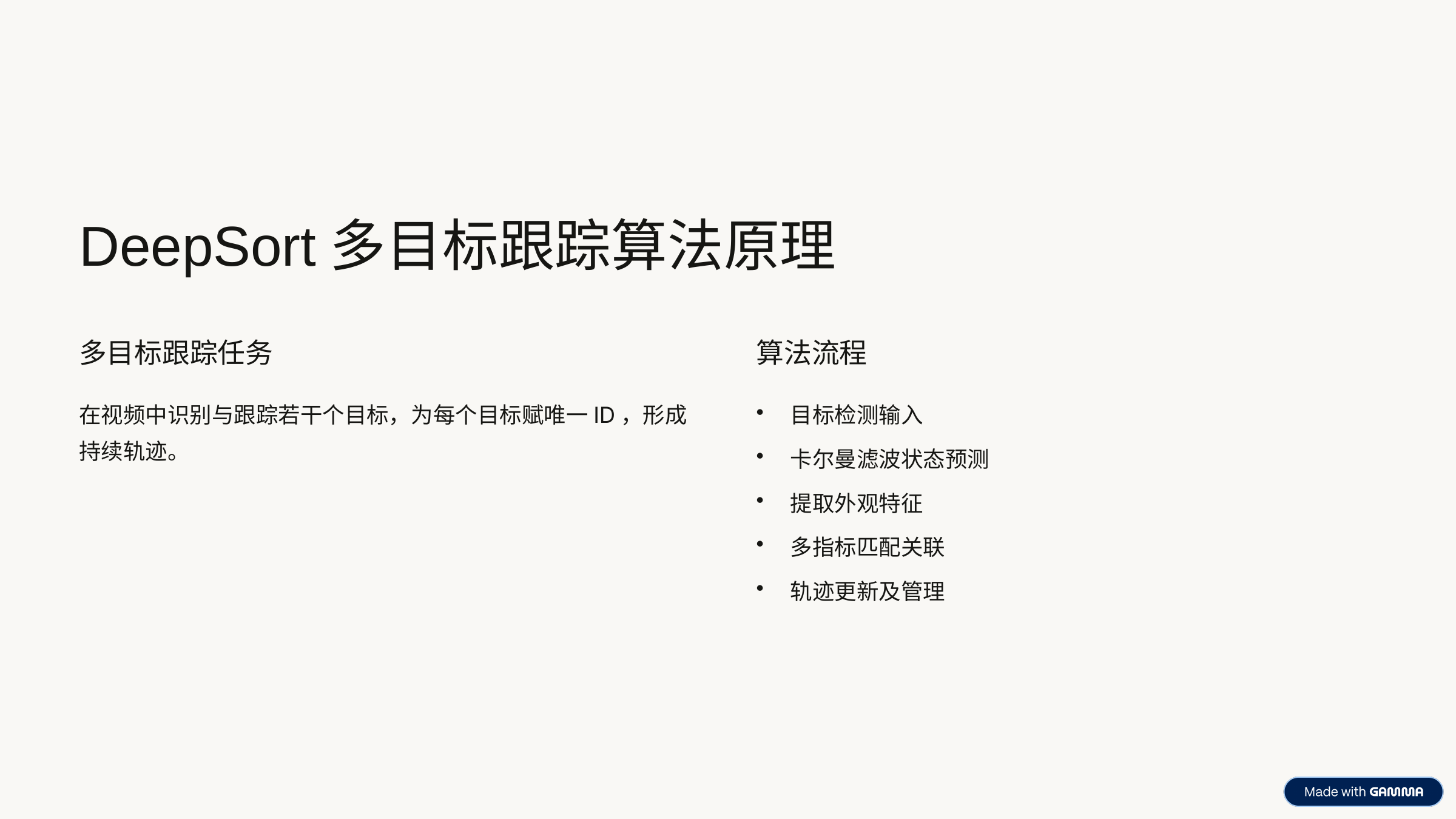

DeepSort多目标跟踪算法原理
多目标跟踪任务
算法流程
在视频中识别与跟踪若干个目标，为每个目标赋唯一ID，形成持续轨迹。
目标检测输入
卡尔曼滤波状态预测
提取外观特征
多指标匹配关联
轨迹更新及管理